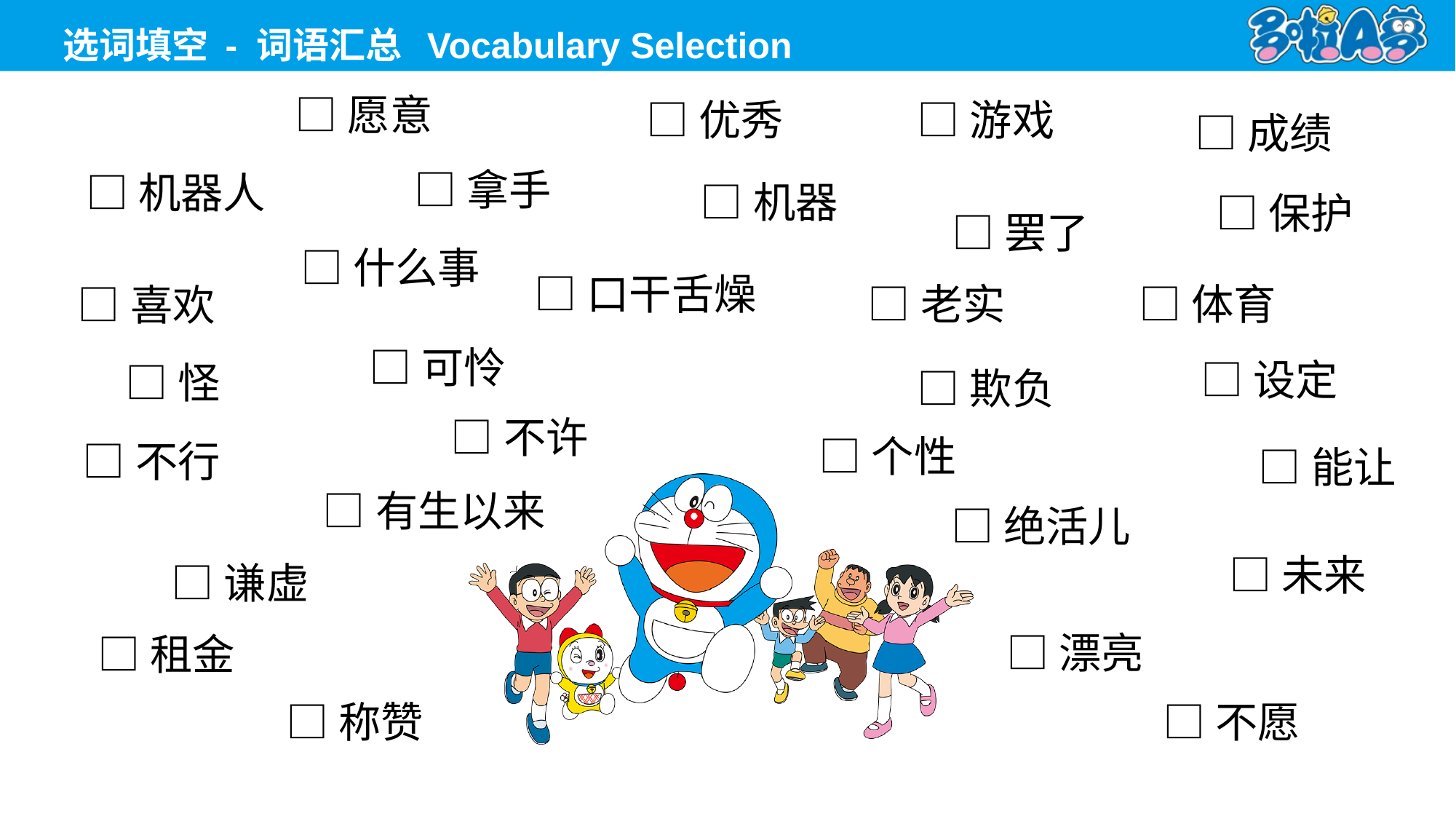

□愿意
□优秀
□游戏
□成绩
□拿手
□机器人
□机器
□保护
□罢了
□什么事
□口干舌燥
□体育
□老实
□喜欢
□可怜
□设定
□怪
□欺负
□不许
□个性
□不行
□能让
□有生以来
□绝活儿
□未来
□谦虚
□漂亮
□租金
□不愿
□称赞